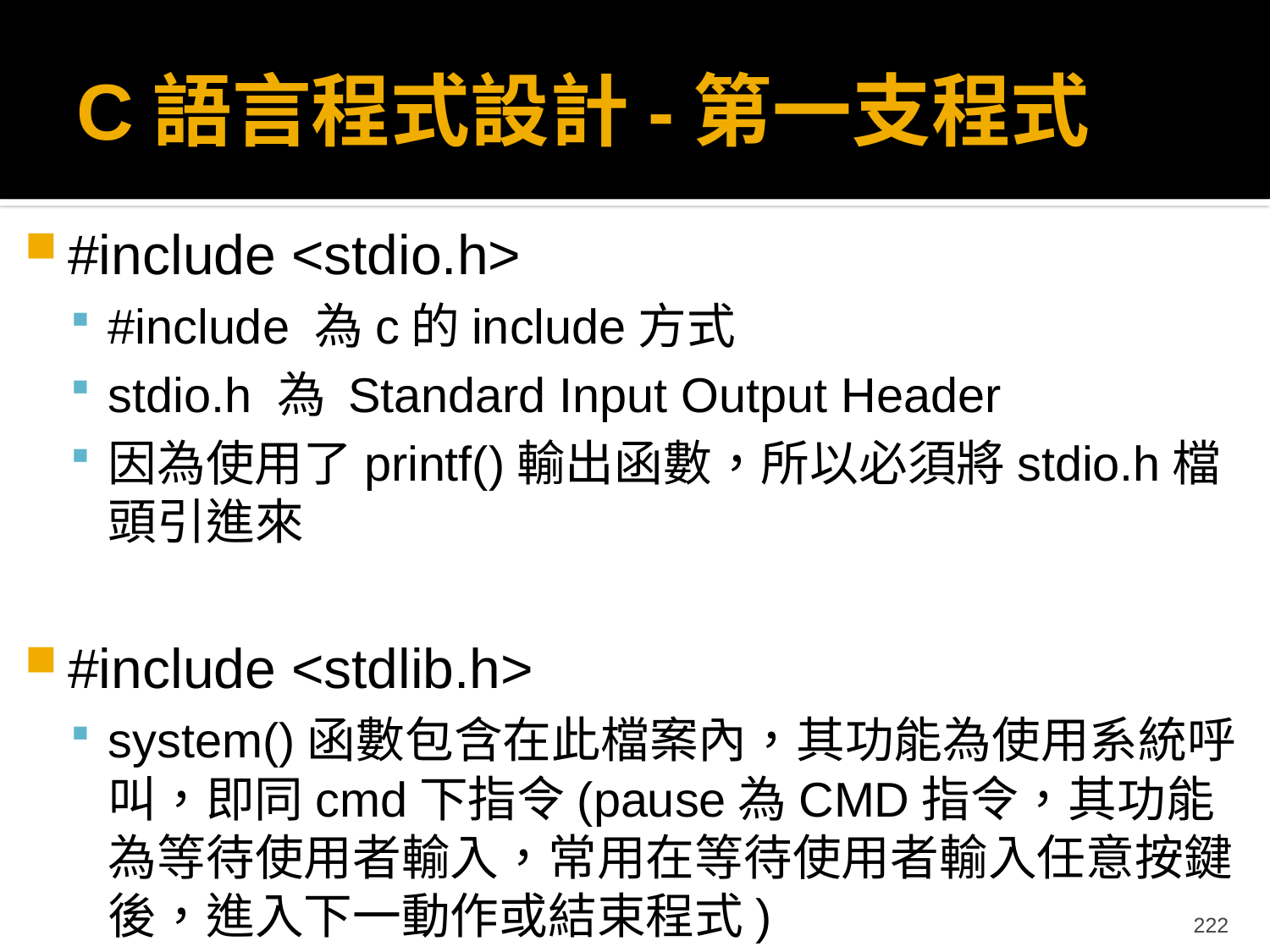

# C語言程式設計-第一支程式
#include <stdio.h>
#include 為c的include方式
stdio.h 為 Standard Input Output Header
因為使用了printf()輸出函數，所以必須將stdio.h檔頭引進來

#include <stdlib.h>
system()函數包含在此檔案內，其功能為使用系統呼叫，即同cmd下指令(pause為CMD指令，其功能為等待使用者輸入，常用在等待使用者輸入任意按鍵後，進入下一動作或結束程式)
222